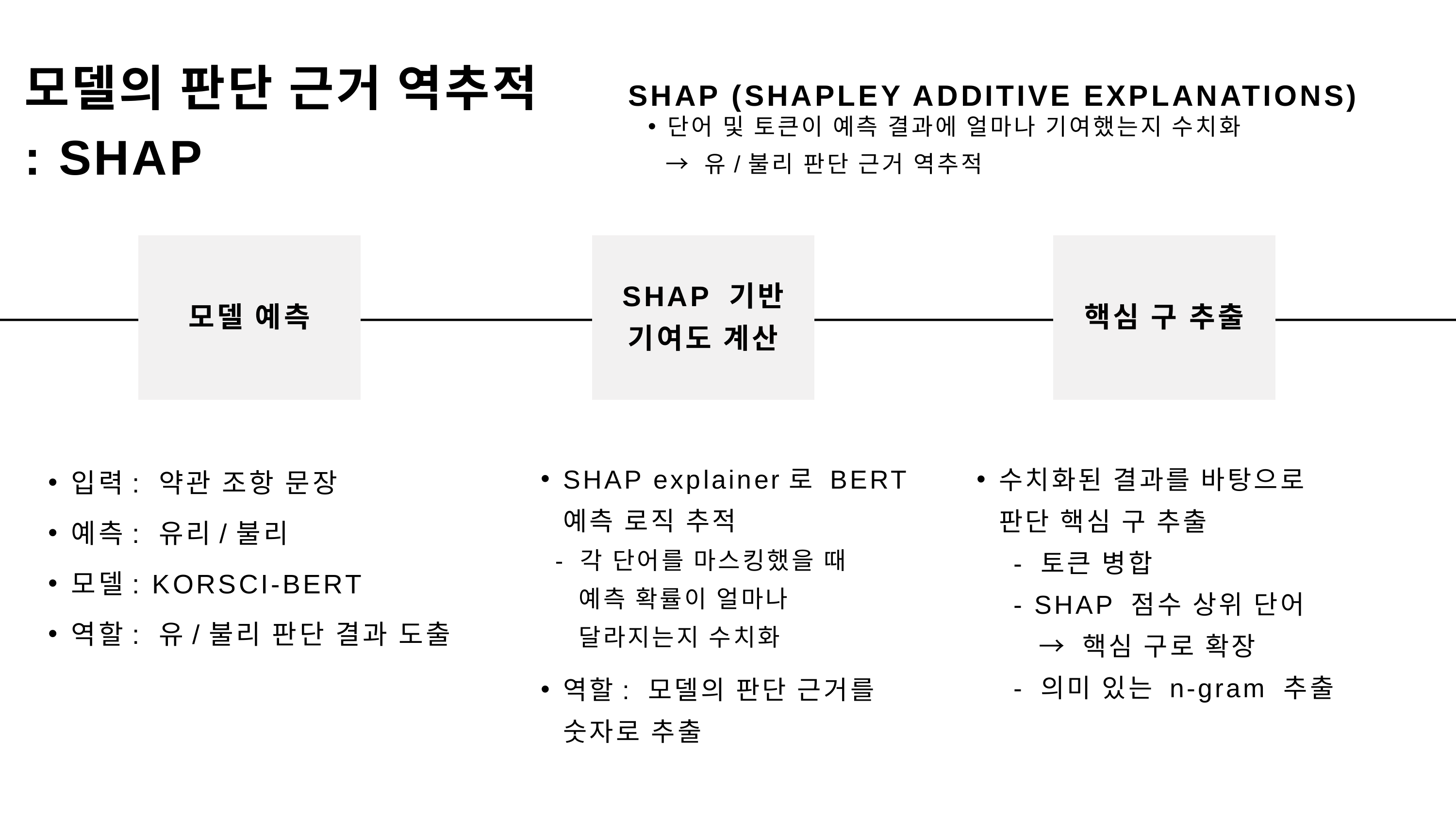

모델의 판단 근거 역추적
: SHAP
SHAP (SHAPLEY ADDITIVE EXPLANATIONS)
단어 및 토큰이 예측 결과에 얼마나 기여했는지 수치화
     → 유/불리 판단 근거 역추적

모델 예측

SHAP 기반
기여도 계산

핵심 구 추출

입력: 약관 조항 문장
예측: 유리/불리
모델: KORSCI-BERT
역할: 유/불리 판단 결과 도출
SHAP explainer로 BERT 예측 로직 추적
    - 각 단어를 마스킹했을 때
       예측 확률이 얼마나
       달라지는지 수치화

역할: 모델의 판단 근거를   숫자로 추출
수치화된 결과를 바탕으로 판단 핵심 구 추출
      - 토큰 병합
      - SHAP 점수 상위 단어
          → 핵심 구로 확장
      - 의미 있는 n-gram 추출